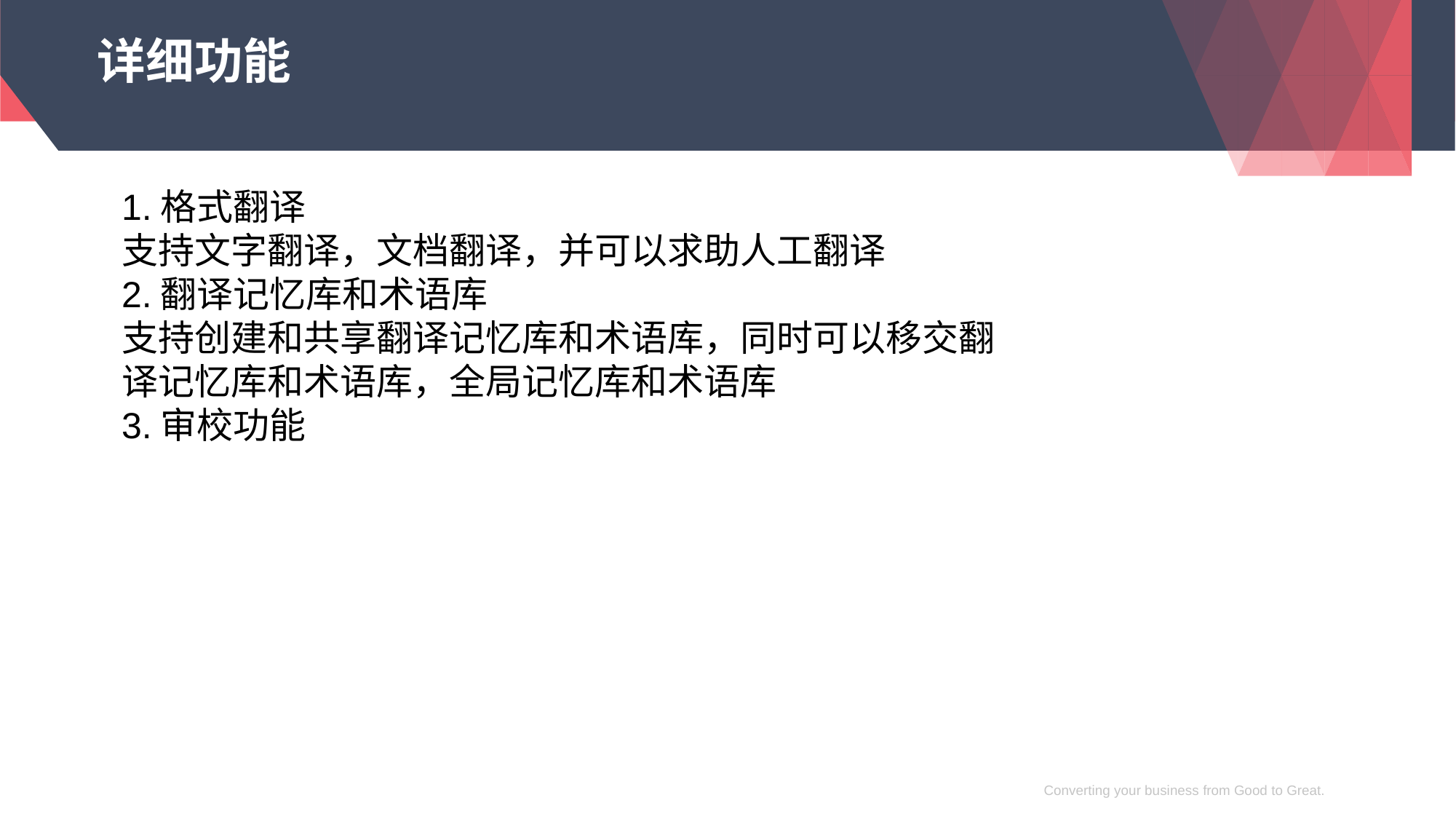

# 详细功能
1.格式翻译
支持文字翻译，文档翻译，并可以求助人工翻译
2.翻译记忆库和术语库
支持创建和共享翻译记忆库和术语库，同时可以移交翻译记忆库和术语库，全局记忆库和术语库
3.审校功能

Converting your business from Good to Great.
30